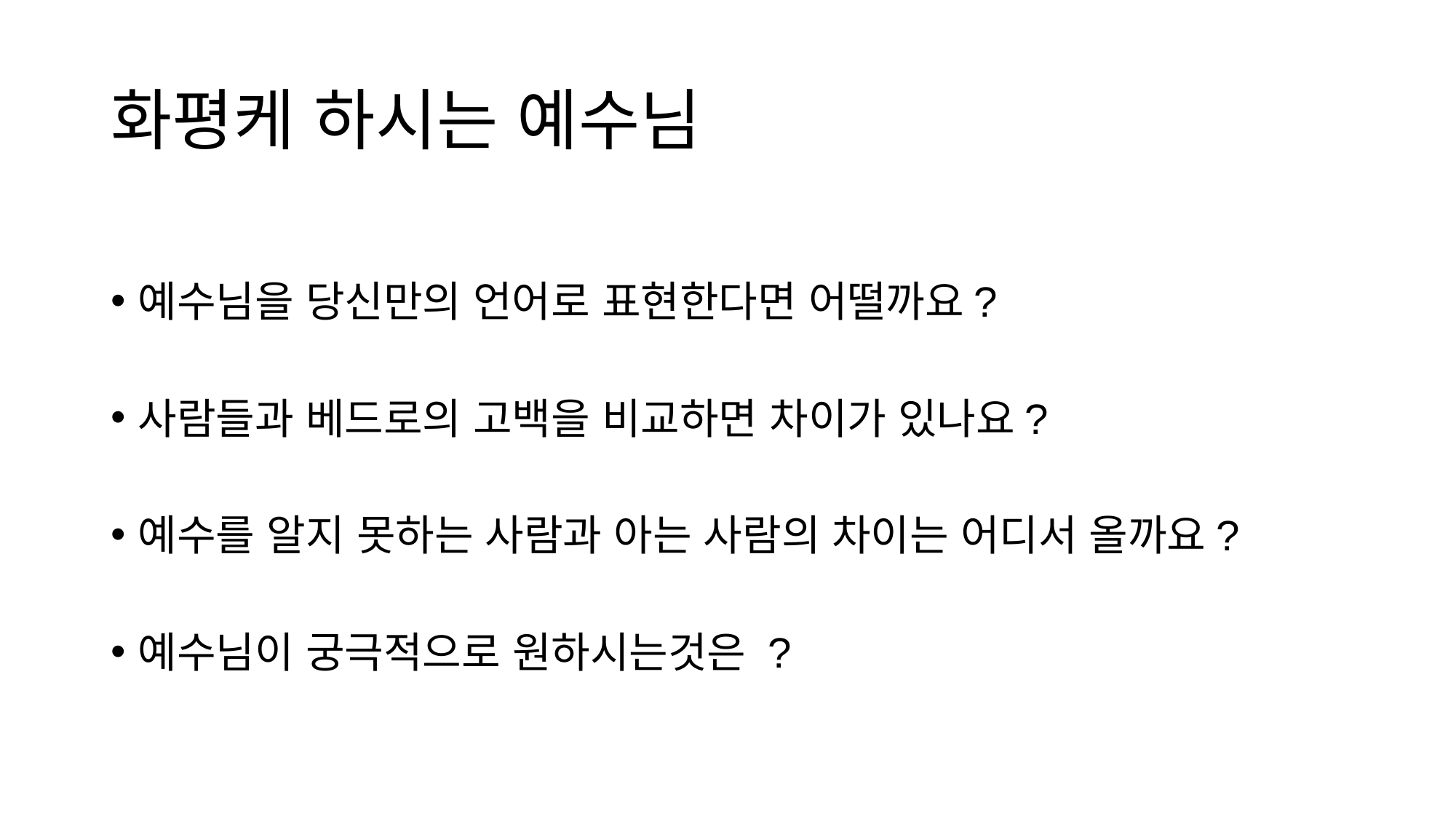

# 화평케 하시는 예수님
예수님을 당신만의 언어로 표현한다면 어떨까요?
사람들과 베드로의 고백을 비교하면 차이가 있나요?
예수를 알지 못하는 사람과 아는 사람의 차이는 어디서 올까요?
예수님이 궁극적으로 원하시는것은 ?